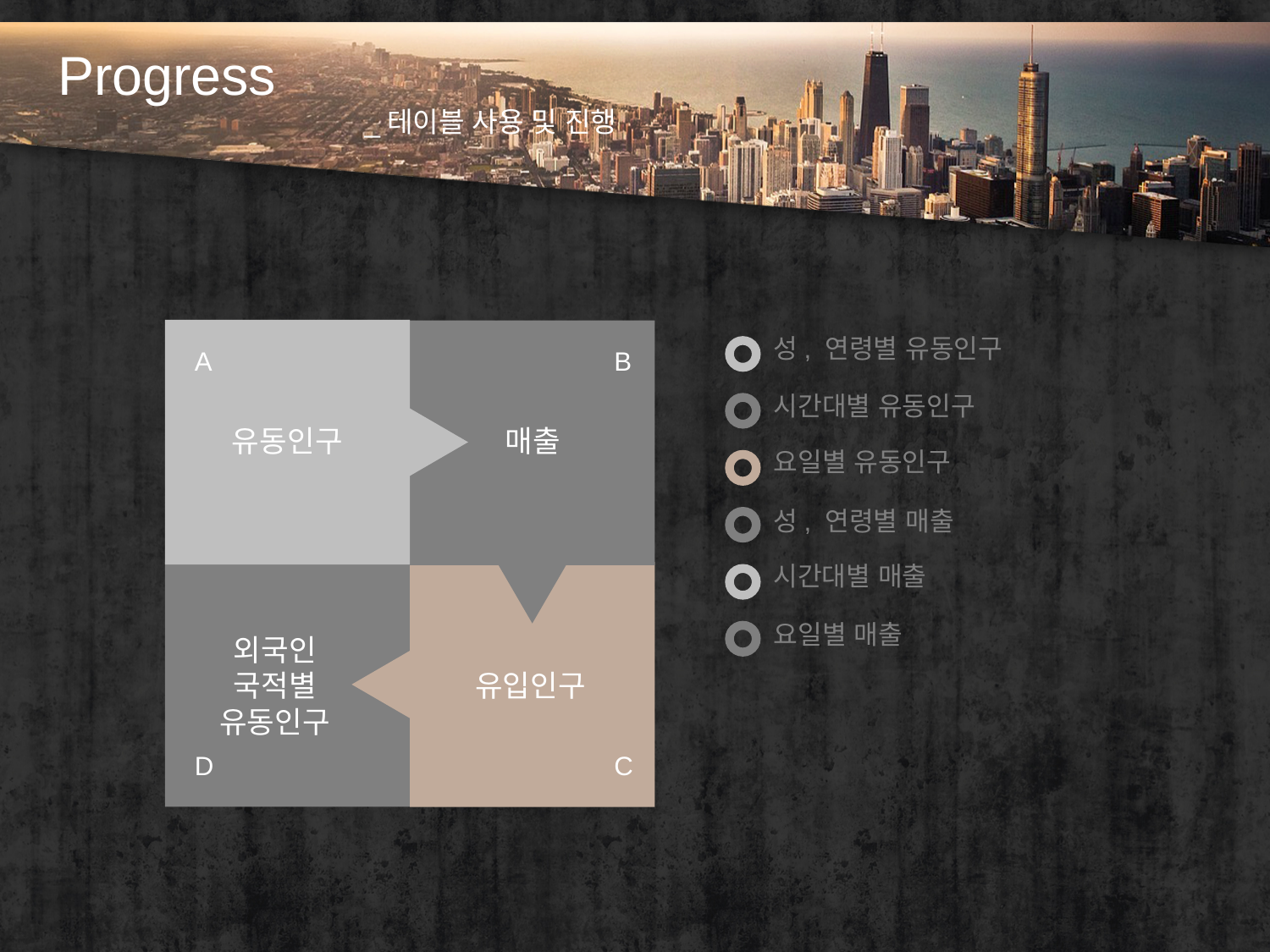

# Progress _테이블 사용 및 진행

A
유동인구

B
매출
성, 연령별 유동인구

시간대별 유동인구
요일별 유동인구

성, 연령별 매출

외국인
국적별
유동인구
D

유입인구
C
시간대별 매출

요일별 매출